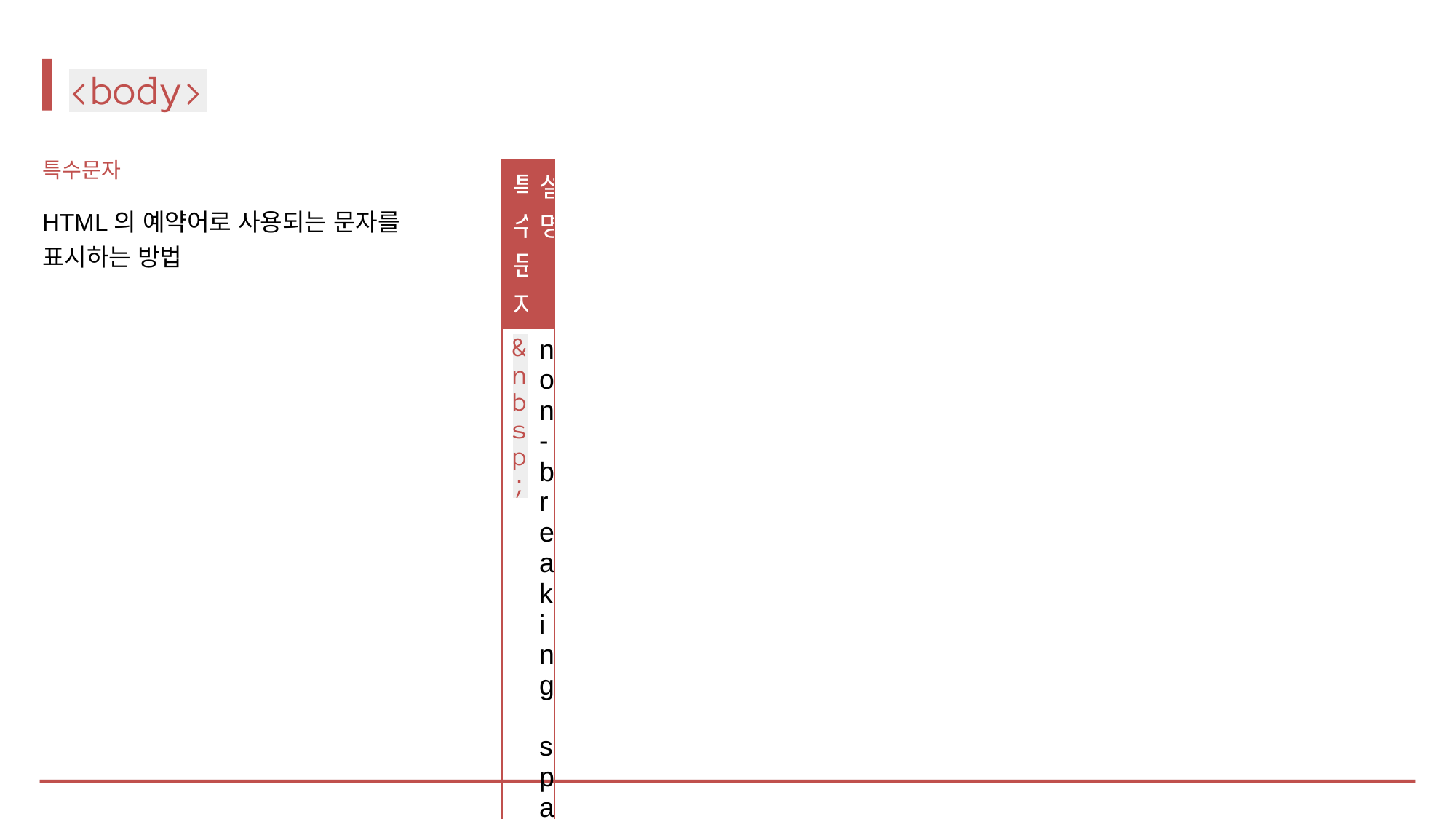

# <body>
특수문자
HTML의 예약어로 사용되는 문자를 표시하는 방법
| 특수문자 | 설명 |
| --- | --- |
| &nbsp; | non-breaking space, 공백 |
| &lt; | less than > |
| &gt; | greater than < |
| &quot; | quotation mark " |
| &amp; | ampersand & |